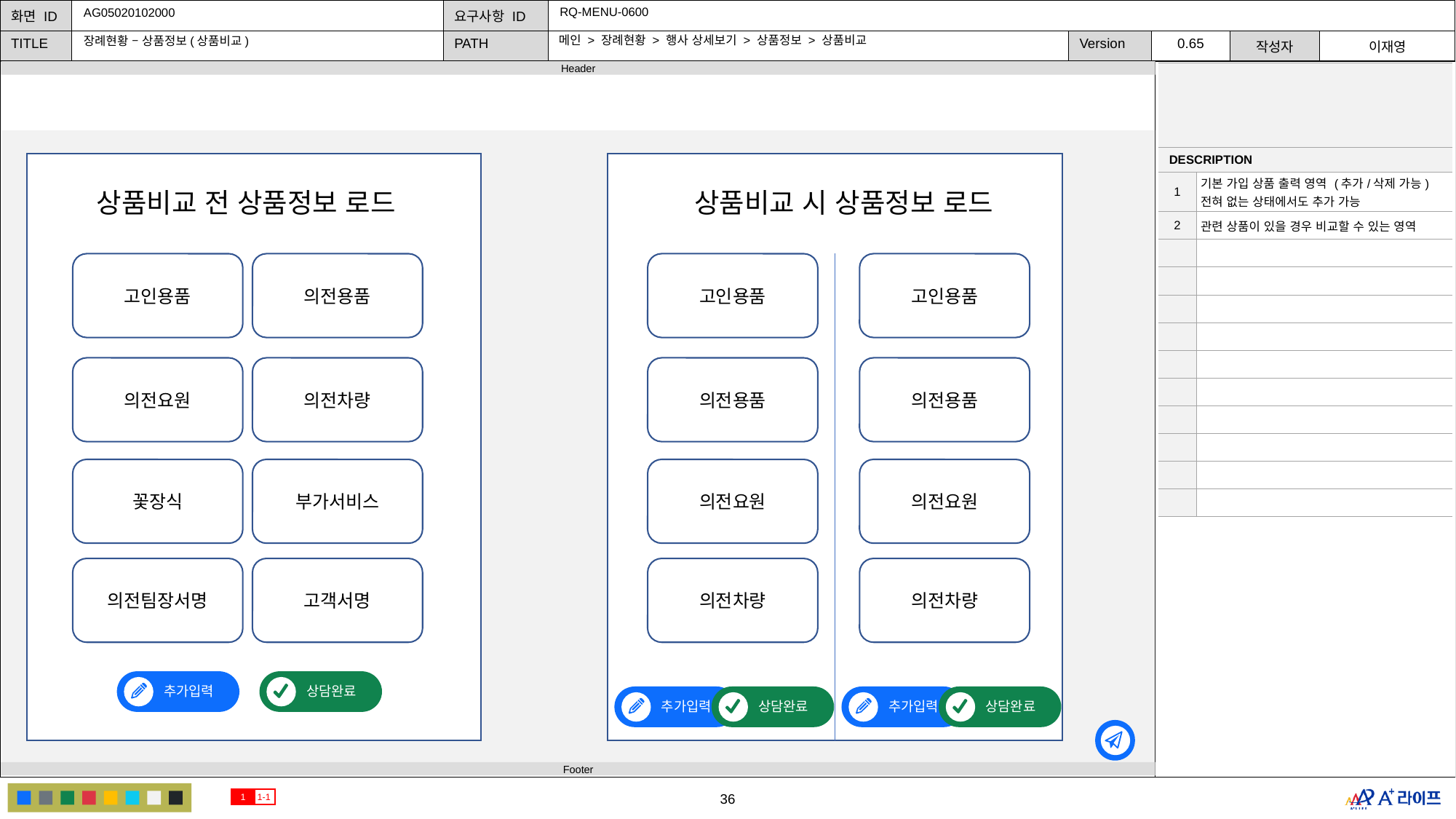

AG05020102000
RQ-MENU-0600
메인 > 장례현황 > 행사 상세보기 > 상품정보 > 상품비교

장례현황 – 상품정보(상품비교)
|  |  |
| --- | --- |
| DESCRIPTION |  |
| 1 | 기본 가입 상품 출력 영역 (추가/삭제 가능) 전혀 없는 상태에서도 추가 가능 |
| 2 | 관련 상품이 있을 경우 비교할 수 있는 영역 |
|  |  |
|  |  |
|  |  |
|  |  |
|  |  |
|  |  |
|  |  |
|  |  |
|  |  |
|  |  |

상품비교 전 상품정보 로드
상품비교 시 상품정보 로드
고인용품
의전용품
고인용품
고인용품
의전요원
의전차량
의전용품
의전용품
꽃장식
부가서비스
의전요원
의전요원
의전팀장서명
고객서명
의전차량
의전차량

추가입력
상담완료

추가입력
상담완료
추가입력
상담완료

1
1-1